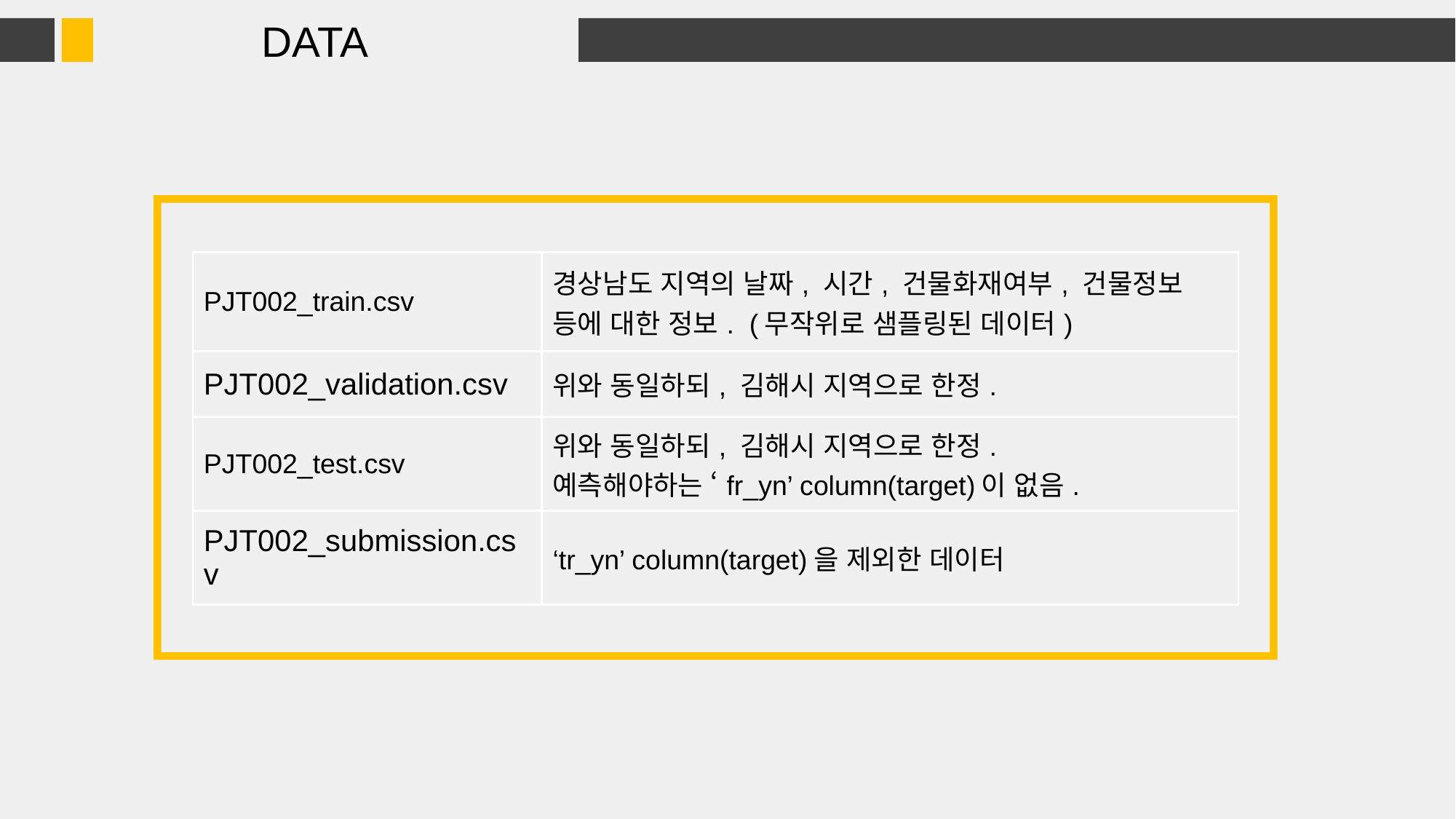

DATA

| PJT002\_train.csv | 경상남도 지역의 날짜, 시간, 건물화재여부, 건물정보 등에 대한 정보. (무작위로 샘플링된 데이터) |
| --- | --- |
| PJT002\_validation.csv | 위와 동일하되, 김해시 지역으로 한정. |
| PJT002\_test.csv | 위와 동일하되, 김해시 지역으로 한정. 예측해야하는 ‘fr\_yn’ column(target)이 없음. |
| PJT002\_submission.csv | ‘tr\_yn’ column(target)을 제외한 데이터 |